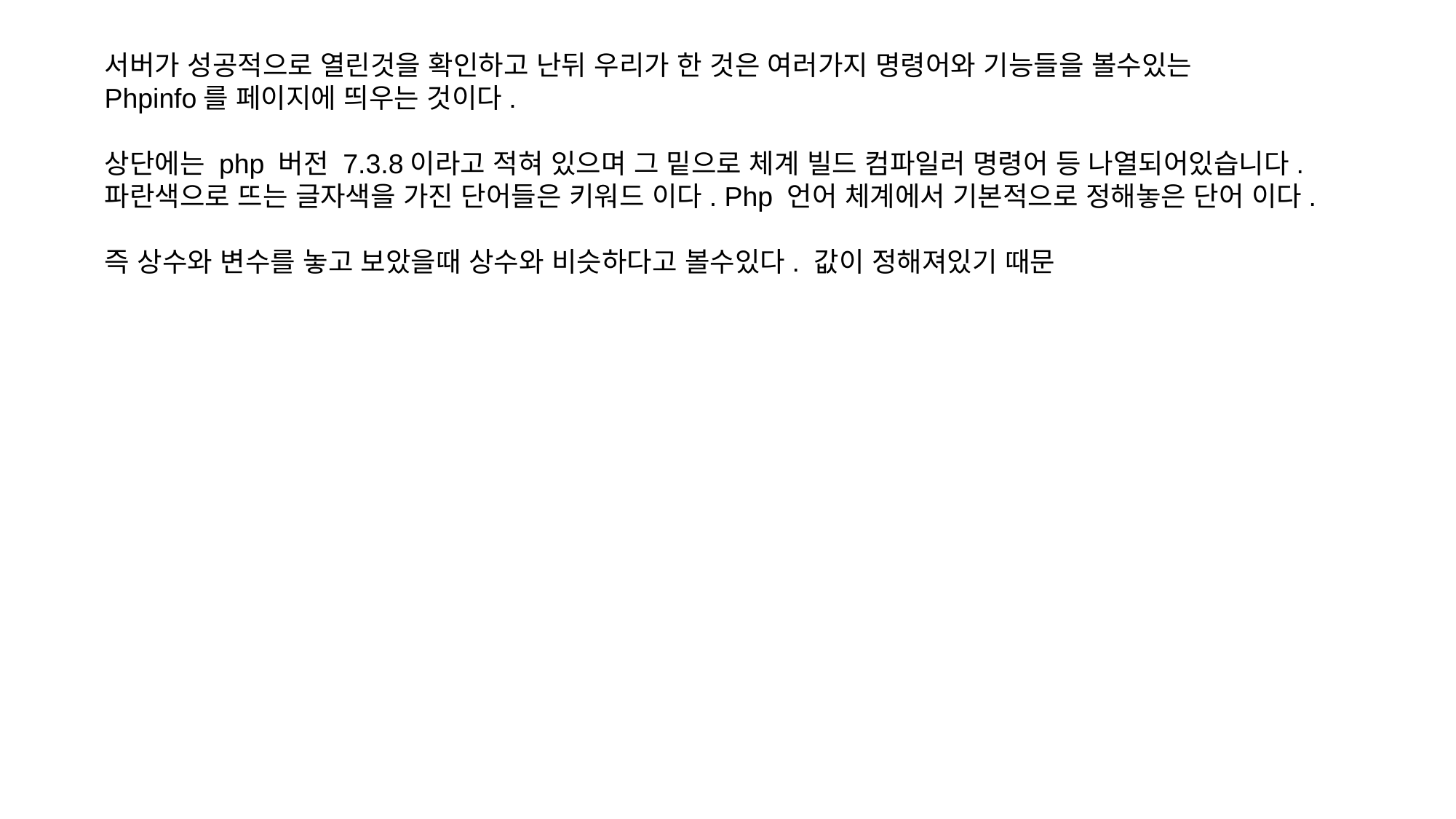

서버가 성공적으로 열린것을 확인하고 난뒤 우리가 한 것은 여러가지 명령어와 기능들을 볼수있는
Phpinfo를 페이지에 띄우는 것이다.

상단에는 php 버전 7.3.8이라고 적혀 있으며 그 밑으로 체계 빌드 컴파일러 명령어 등 나열되어있습니다.
파란색으로 뜨는 글자색을 가진 단어들은 키워드 이다. Php 언어 체계에서 기본적으로 정해놓은 단어 이다.

즉 상수와 변수를 놓고 보았을때 상수와 비슷하다고 볼수있다. 값이 정해져있기 때문